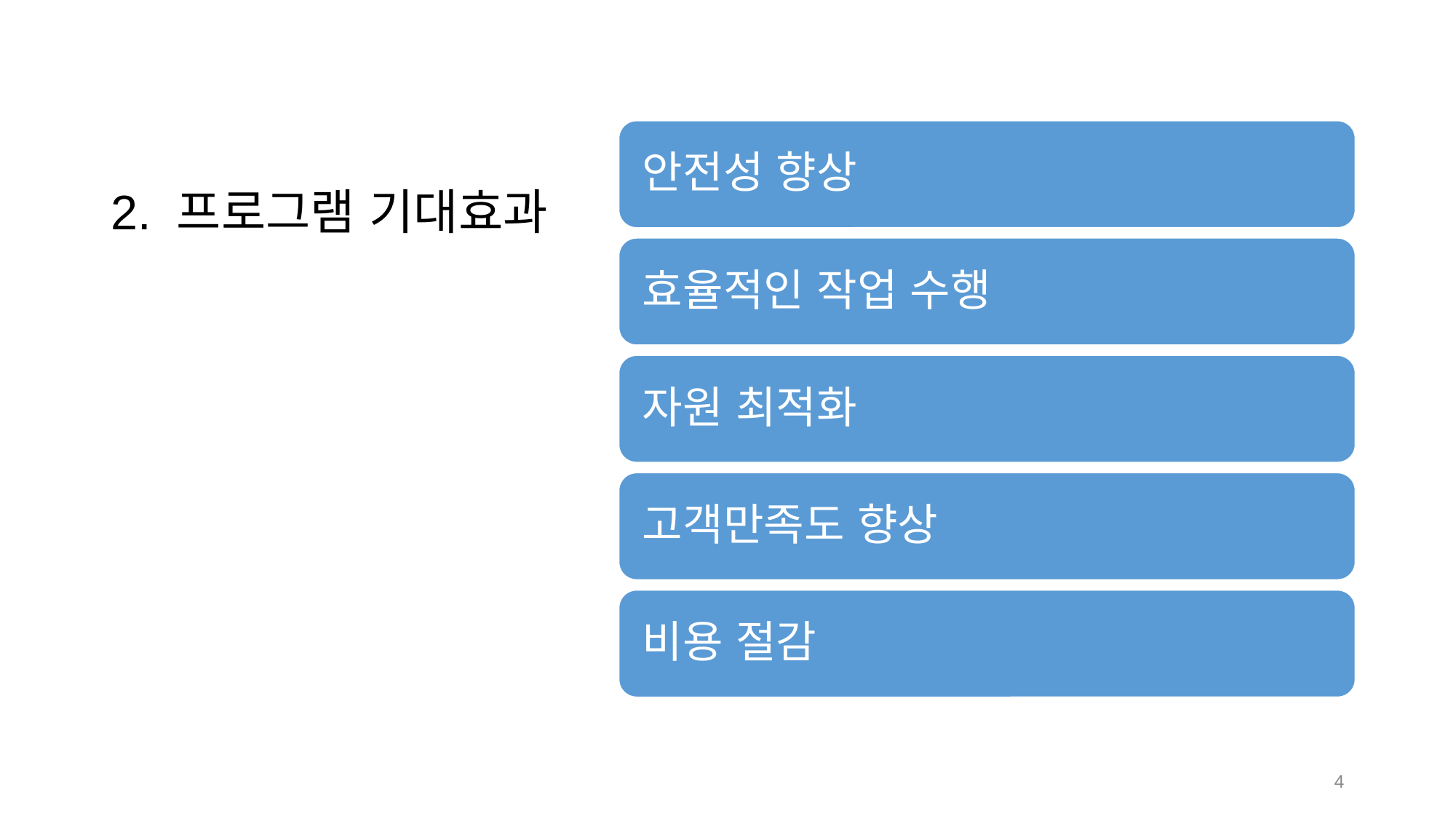

# 2. 프로그램 기대효과
안전성 향상
효율적인 작업 수행
자원 최적화
고객만족도 향상
비용 절감

4